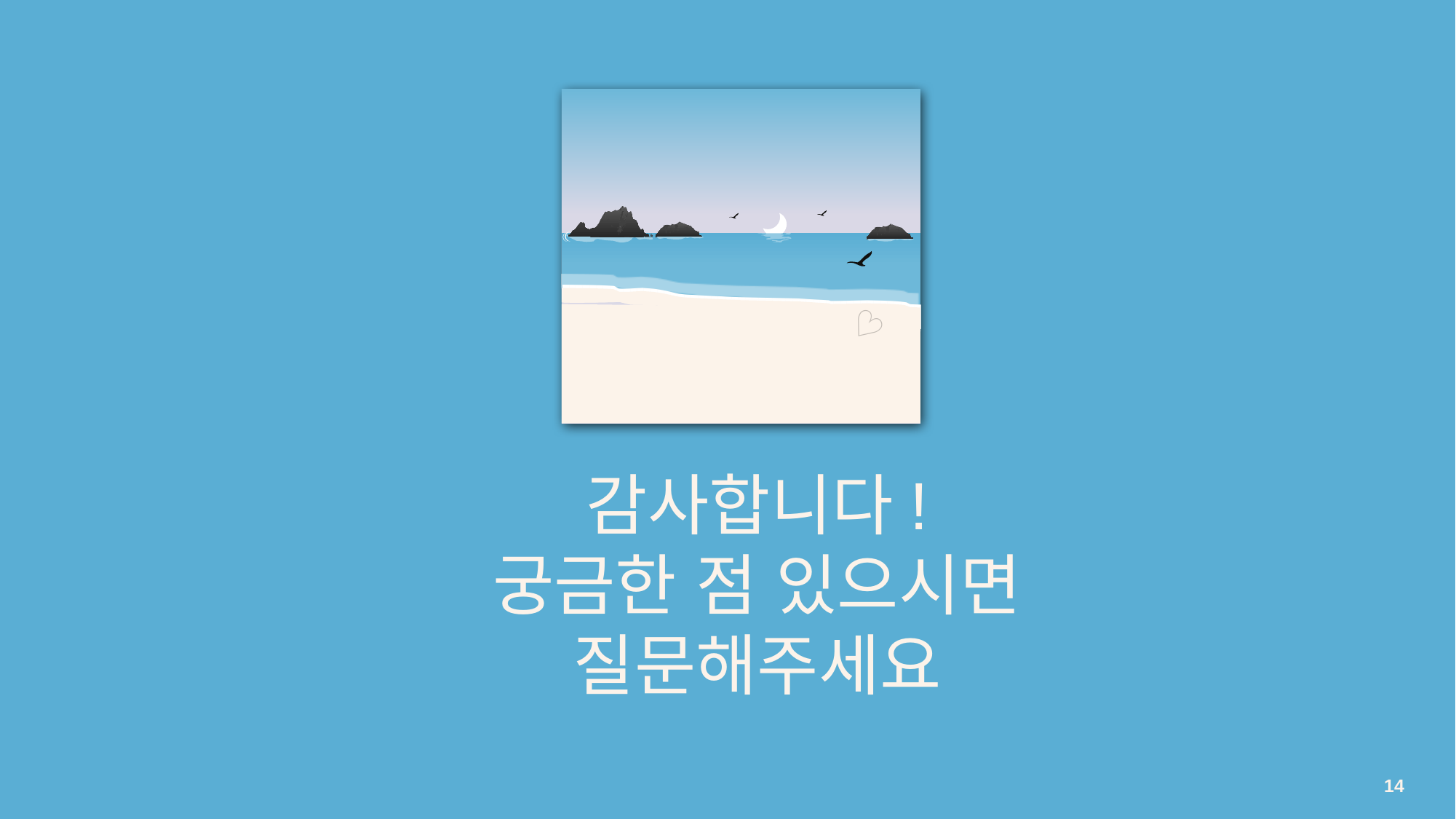

♡
감사합니다!
궁금한 점 있으시면 질문해주세요
14